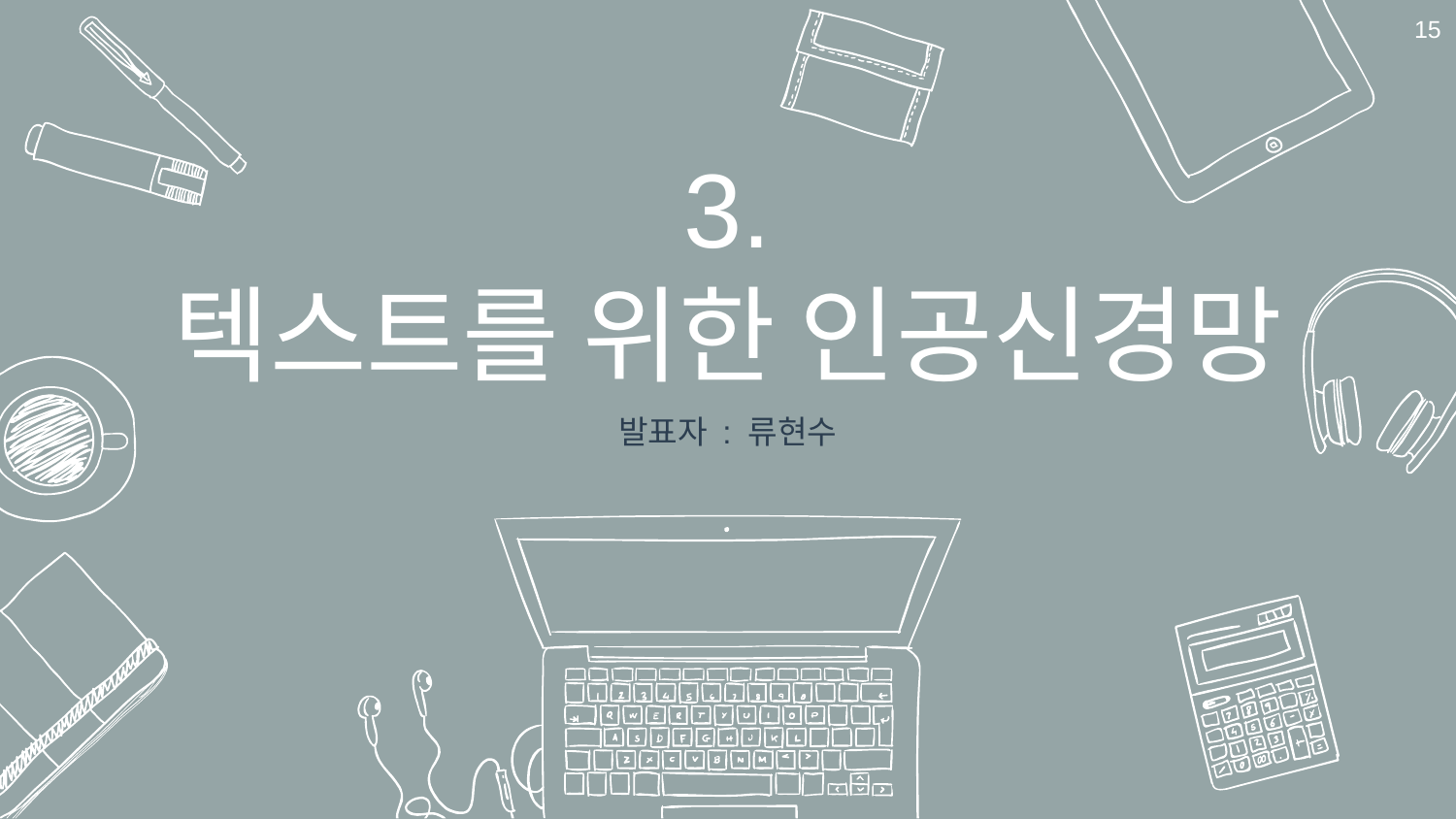

15
# 3.
텍스트를 위한 인공신경망
발표자 : 류현수